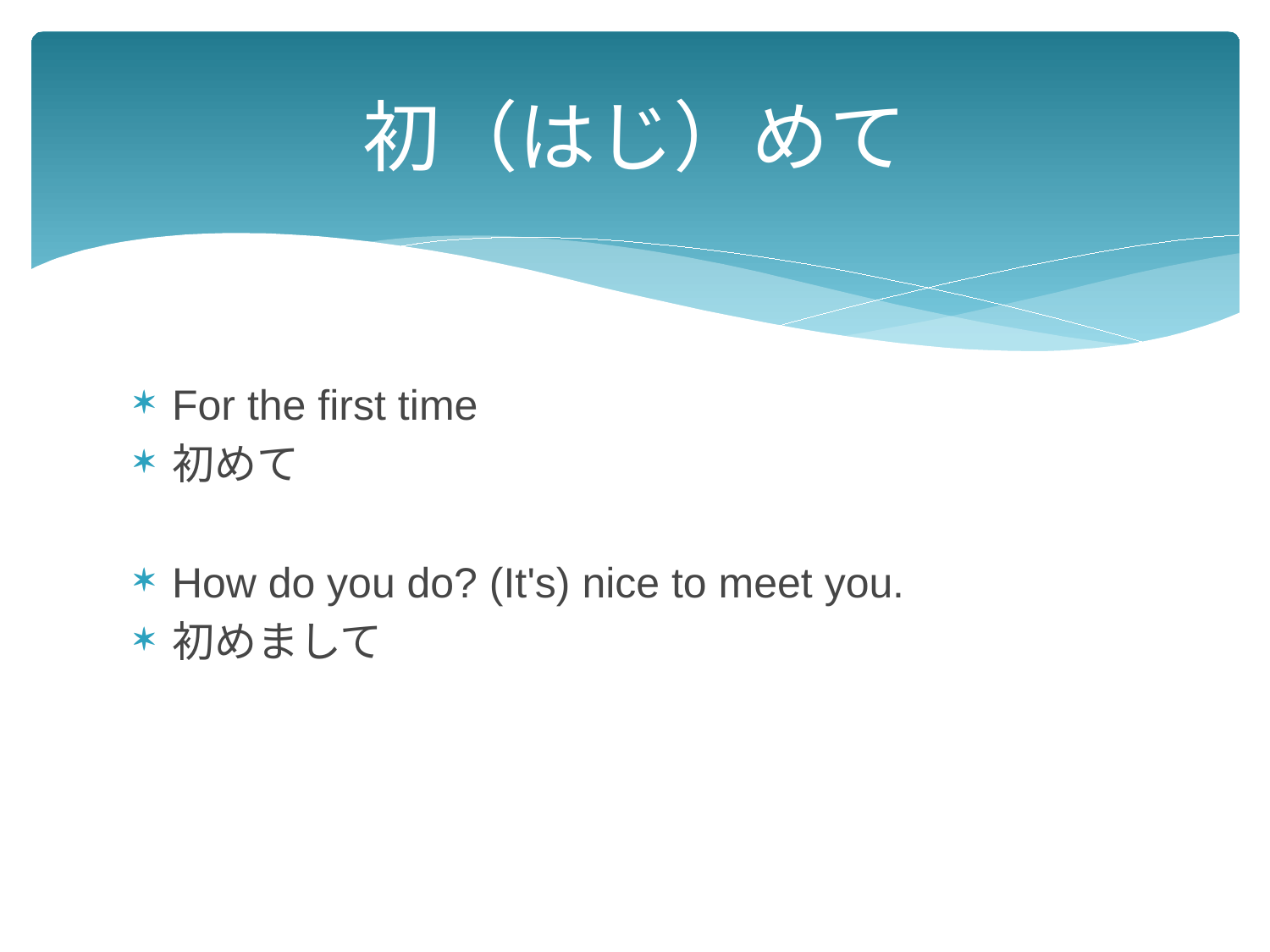

# 初（はじ）めて
For the first time
初めて

How do you do? (It's) nice to meet you.
初めまして